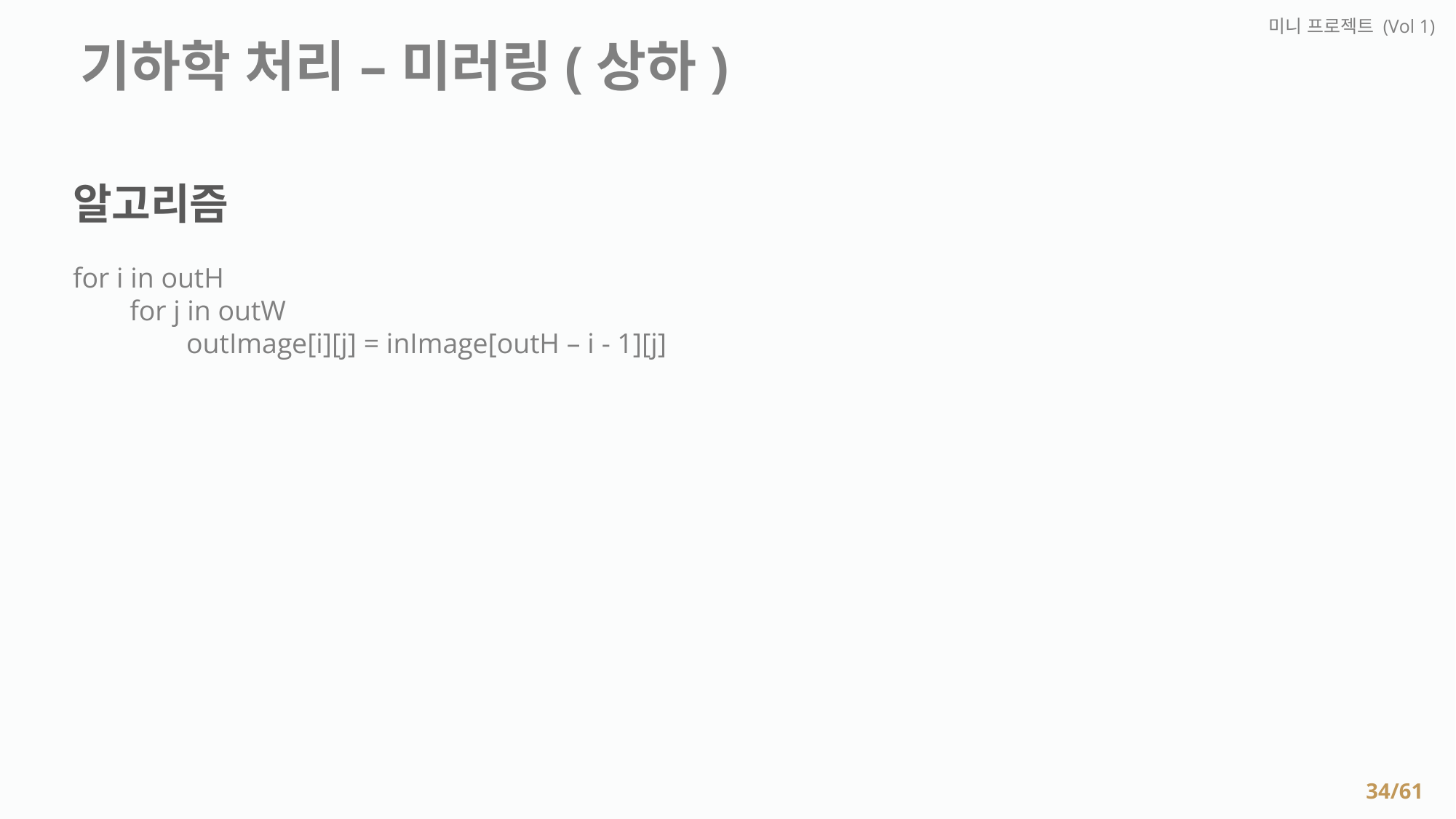

미니 프로젝트 (Vol 1)
    기하학 처리 – 미러링(상하)
알고리즘

for i in outH
        for j in outW
                outImage[i][j] = inImage[outH – i - 1][j]
34/61